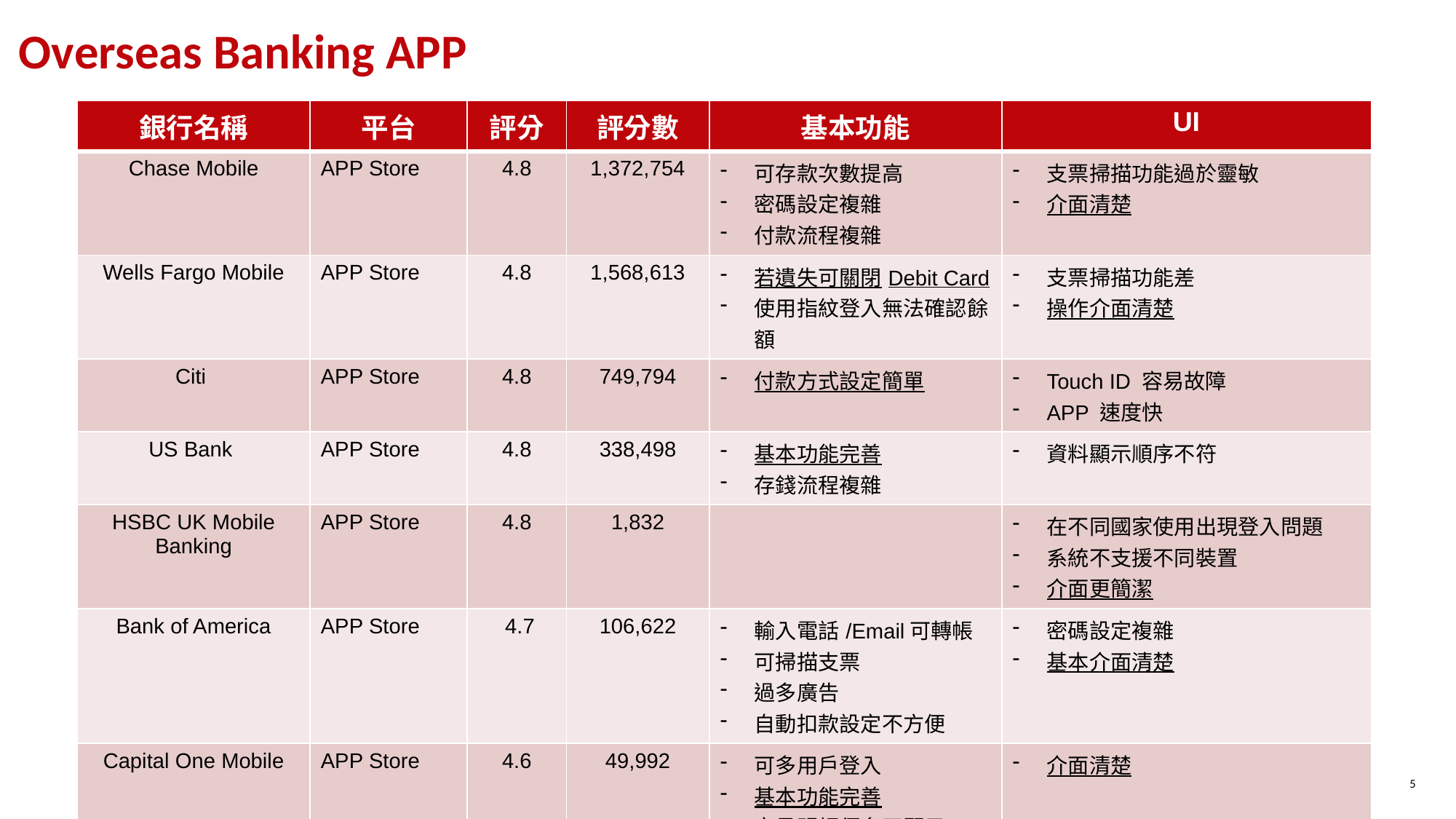

Overseas Banking APP
| 銀行名稱 | 平台 | 評分 | 評分數 | 基本功能 | UI |
| --- | --- | --- | --- | --- | --- |
| Chase Mobile | APP Store | 4.8 | 1,372,754 | 可存款次數提高 密碼設定複雜 付款流程複雜 | 支票掃描功能過於靈敏 介面清楚 |
| Wells Fargo Mobile | APP Store | 4.8 | 1,568,613 | 若遺失可關閉Debit Card 使用指紋登入無法確認餘額 | 支票掃描功能差 操作介面清楚 |
| Citi | APP Store | 4.8 | 749,794 | 付款方式設定簡單 | Touch ID 容易故障 APP 速度快 |
| US Bank | APP Store | 4.8 | 338,498 | 基本功能完善 存錢流程複雜 | 資料顯示順序不符 |
| HSBC UK Mobile Banking | APP Store | 4.8 | 1,832 |  | 在不同國家使用出現登入問題 系統不支援不同裝置 介面更簡潔 |
| Bank of America | APP Store | 4.7 | 106,622 | 輸入電話/Email可轉帳 可掃描支票 過多廣告 自動扣款設定不方便 | 密碼設定複雜 基本介面清楚 |
| Capital One Mobile | APP Store | 4.6 | 49,992 | 可多用戶登入 基本功能完善 交易明細須多天顯示 發生問題直接影響信用分數 | 介面清楚 |
5